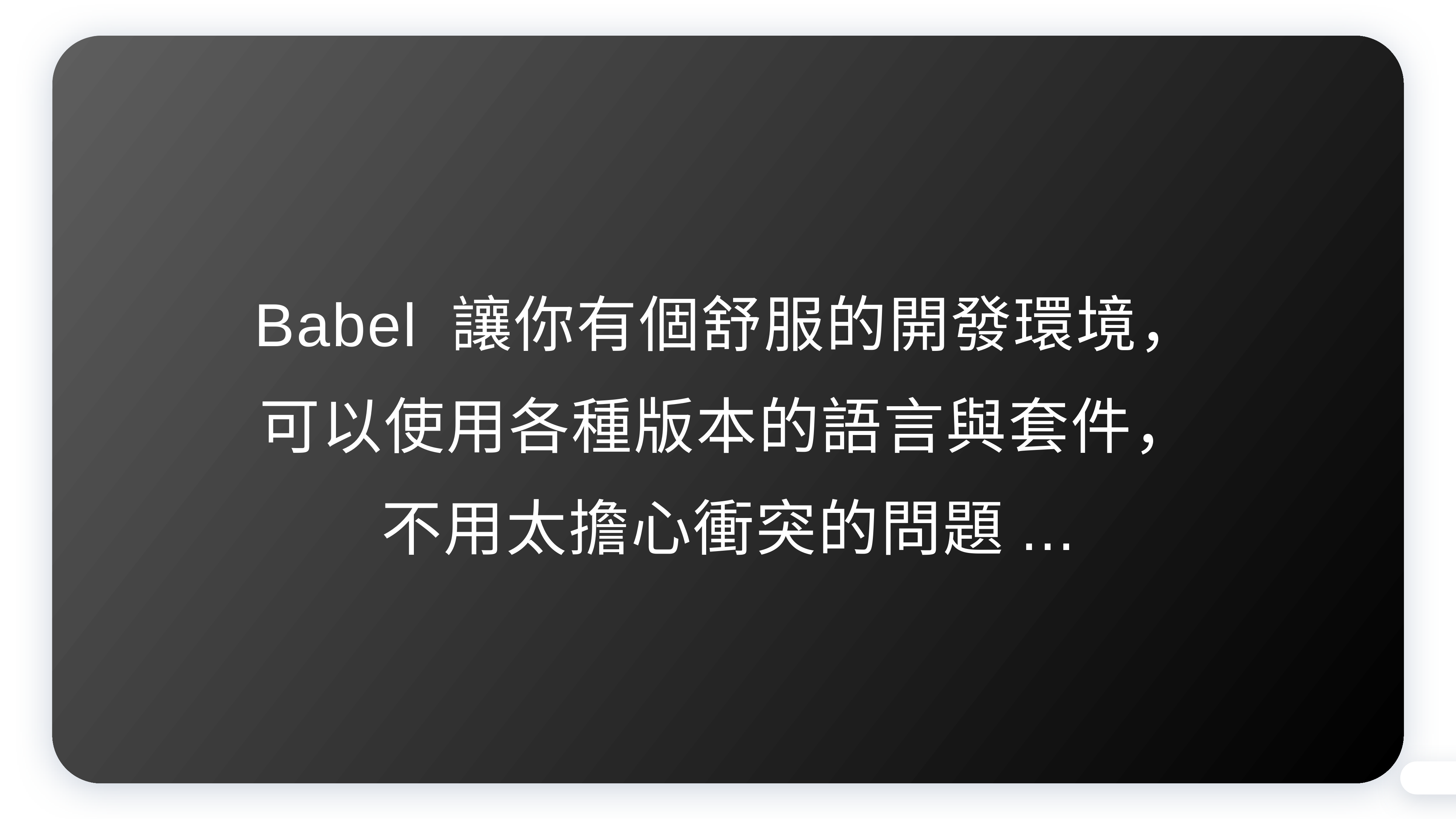

Babel 讓你有個舒服的開發環境，可以使用各種版本的語言與套件，不用太擔心衝突的問題...
10